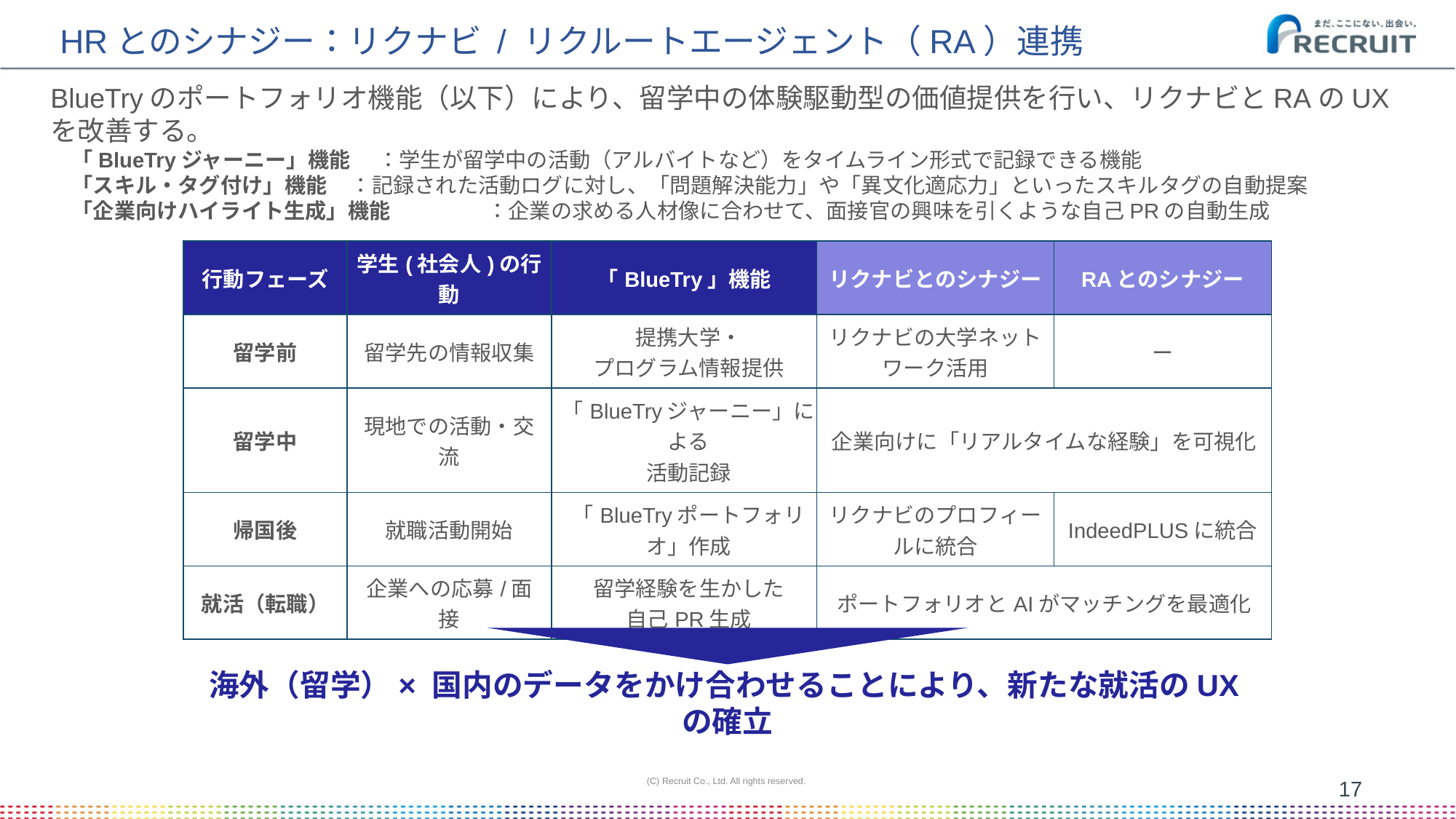

# HRとのシナジー：リクナビ / リクルートエージェント（RA）連携
BlueTryのポートフォリオ機能（以下）により、留学中の体験駆動型の価値提供を行い、リクナビとRAのUXを改善する。
　「BlueTryジャーニー」機能	：学生が留学中の活動（アルバイトなど）をタイムライン形式で記録できる機能
　「スキル・タグ付け」機能		：記録された活動ログに対し、「問題解決能力」や「異文化適応力」といったスキルタグの自動提案
　「企業向けハイライト生成」機能	：企業の求める人材像に合わせて、面接官の興味を引くような自己PRの自動生成
| 行動フェーズ | 学生(社会人)の行動 | 「BlueTry」機能 | リクナビとのシナジー | RAとのシナジー |
| --- | --- | --- | --- | --- |
| 留学前 | 留学先の情報収集 | 提携大学・ プログラム情報提供 | リクナビの大学ネットワーク活用 | ー |
| 留学中 | 現地での活動・交流 | 「BlueTryジャーニー」による 活動記録 | 企業向けに「リアルタイムな経験」を可視化 |  |
| 帰国後 | 就職活動開始 | 「BlueTryポートフォリオ」作成 | リクナビのプロフィールに統合 | IndeedPLUSに統合 |
| 就活（転職） | 企業への応募/面接 | 留学経験を生かした 自己PR生成 | ポートフォリオとAIがマッチングを最適化 |  |

海外（留学）× 国内のデータをかけ合わせることにより、新たな就活のUXの確立
(C) Recruit Co., Ltd. All rights reserved.